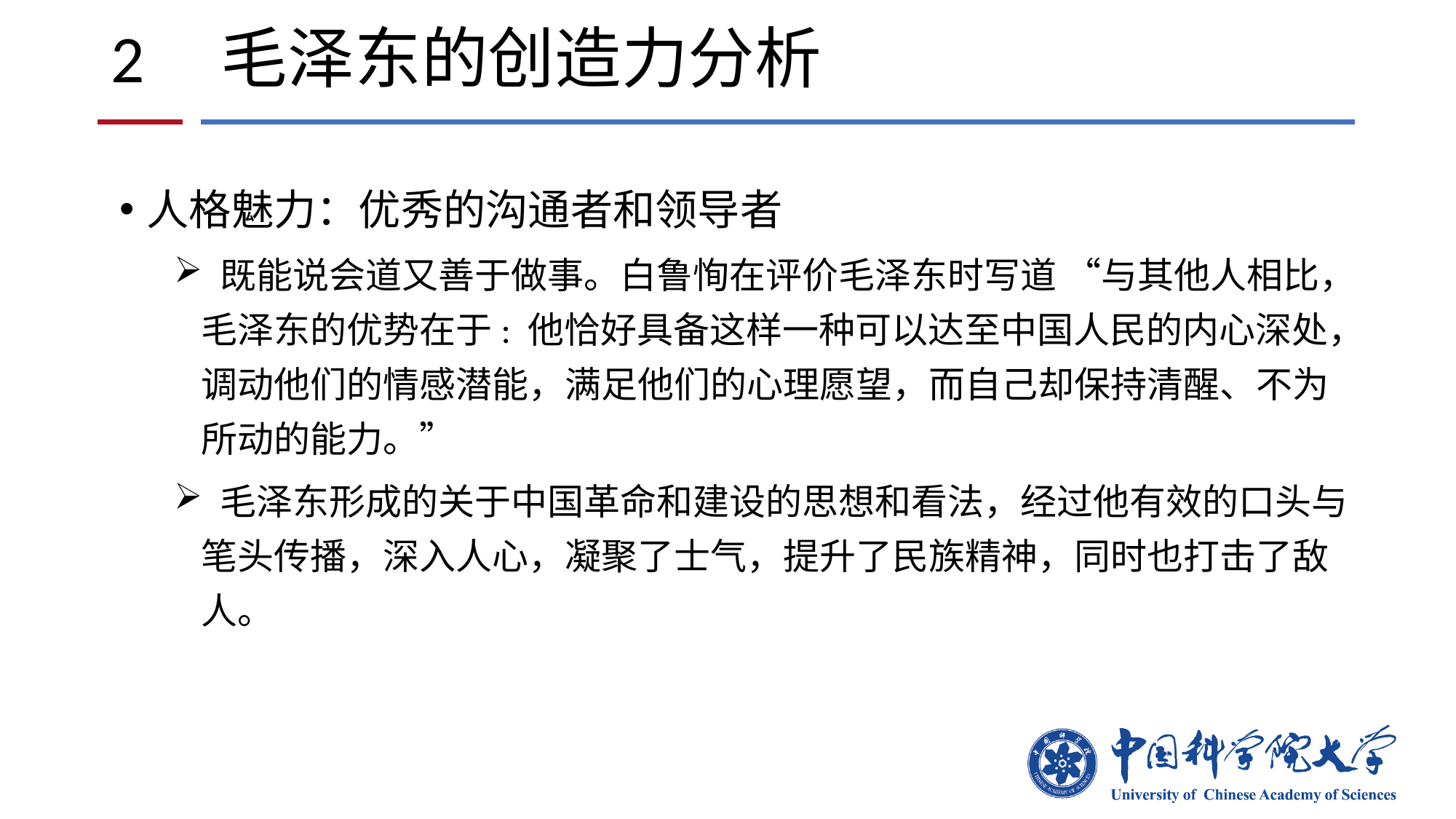

# 2    毛泽东的创造力分析
人格魅力：优秀的沟通者和领导者
 既能说会道又善于做事。白鲁恂在评价毛泽东时写道 “与其他人相比，毛泽东的优势在于: 他恰好具备这样一种可以达至中国人民的内心深处，调动他们的情感潜能，满足他们的心理愿望，而自己却保持清醒、不为所动的能力。”
 毛泽东形成的关于中国革命和建设的思想和看法，经过他有效的口头与笔头传播，深入人心，凝聚了士气，提升了民族精神，同时也打击了敌人。